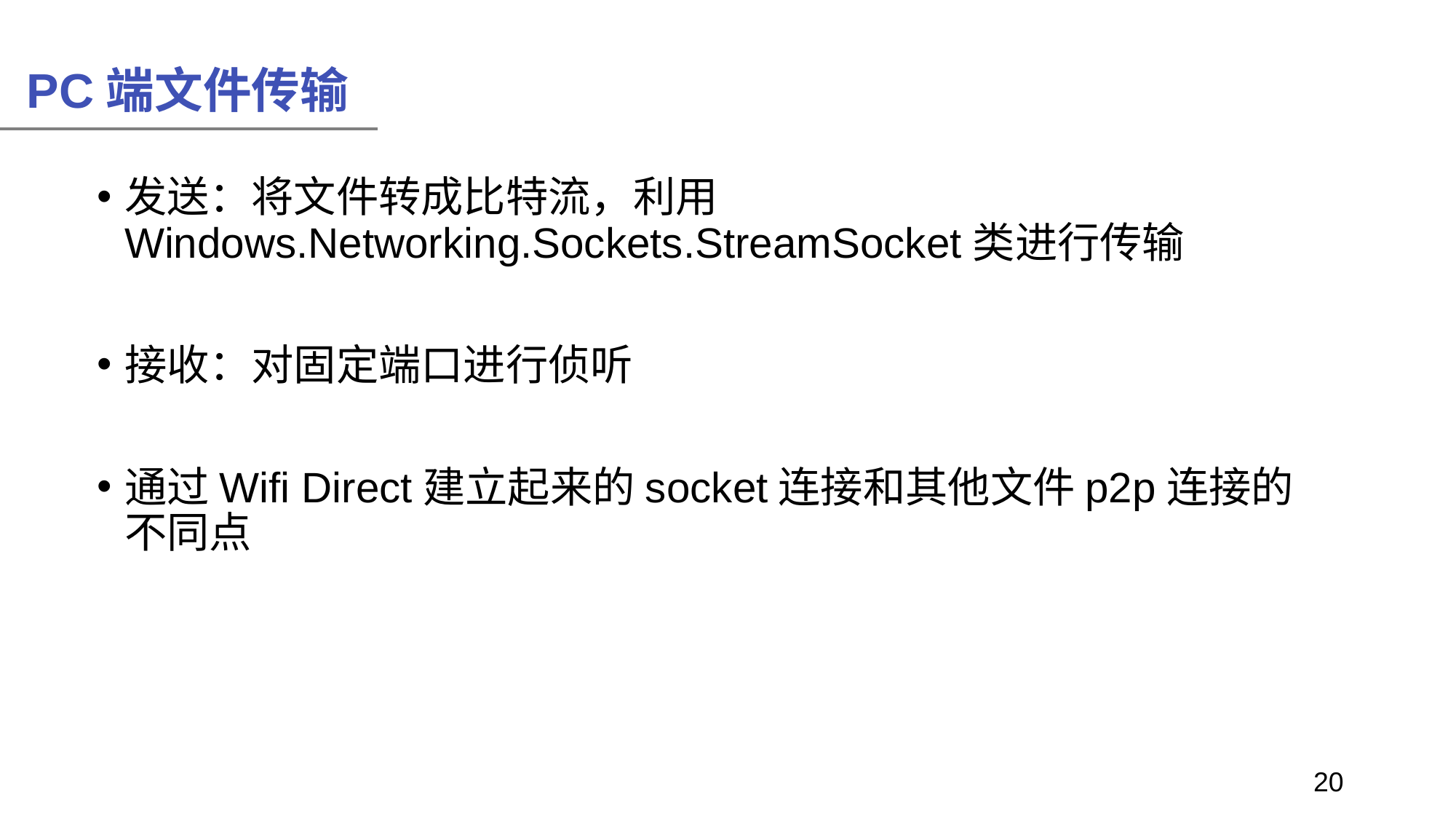

PC端文件传输
发送：将文件转成比特流，利用Windows.Networking.Sockets.StreamSocket类进行传输

接收：对固定端口进行侦听

通过Wifi Direct建立起来的socket连接和其他文件p2p连接的不同点
                                    20